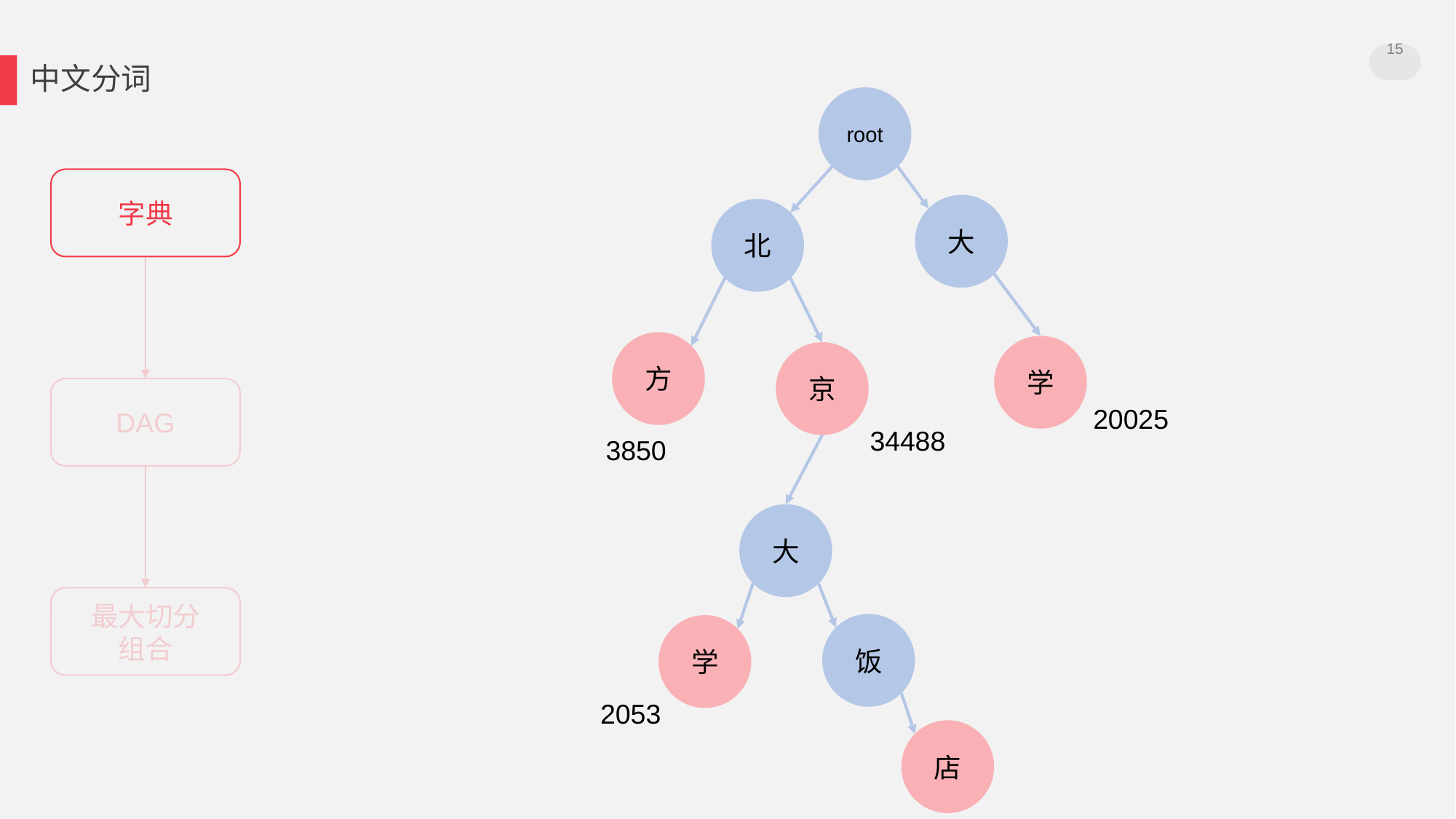

15
中文分词
root
字典
大
北
方
学
京
DAG
20025
34488
3850
大
最大切分
组合
饭
学
2053
店